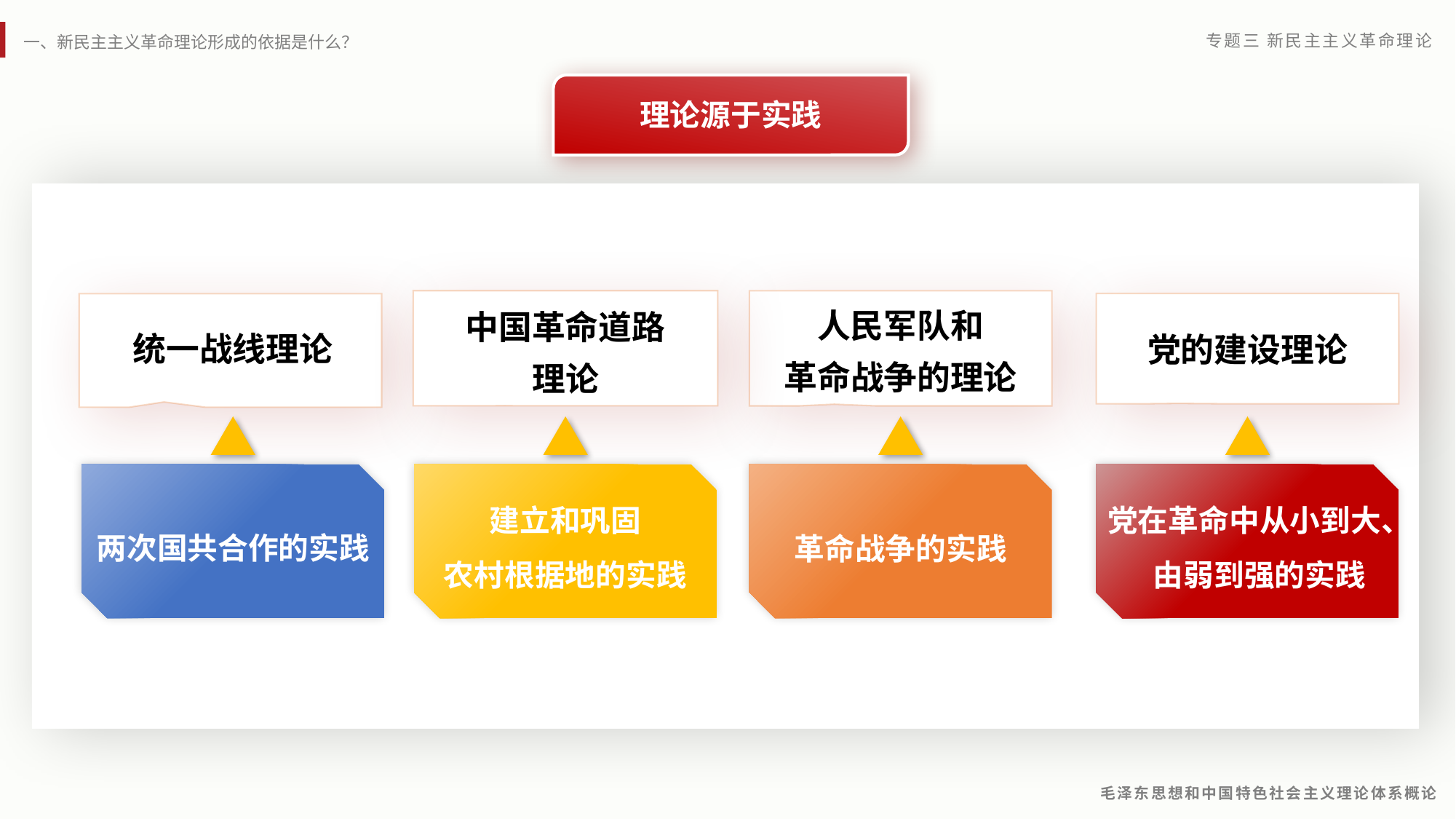

理论源于实践

人民军队和
革命战争的理论
中国革命道路
理论

党的建设理论

统一战线理论

建立和巩固
农村根据地的实践
党在革命中从小到大、
由弱到强的实践
两次国共合作的实践
革命战争的实践